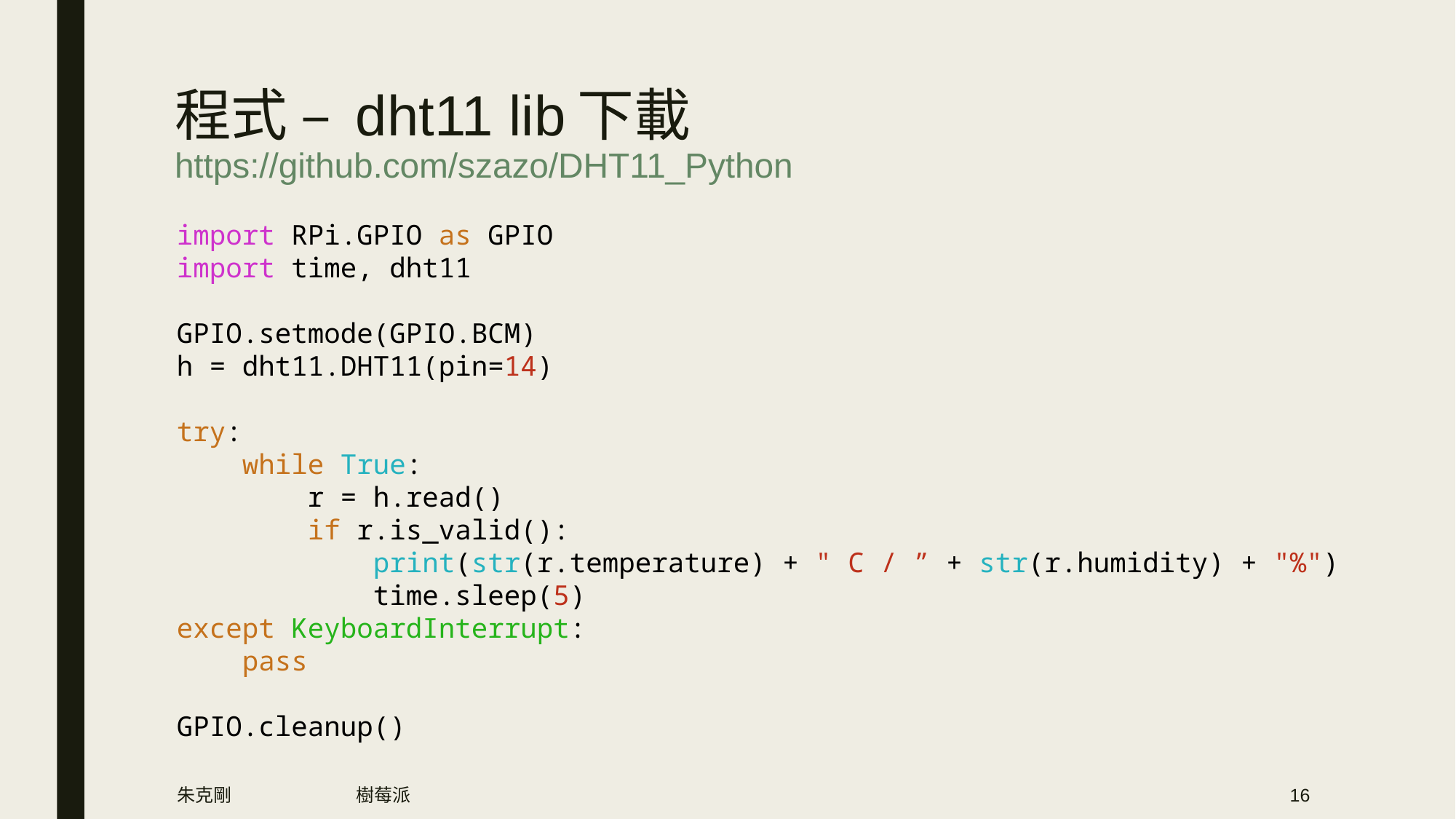

# 程式 – dht11 lib下載 https://github.com/szazo/DHT11_Python
import RPi.GPIO as GPIO
import time, dht11

GPIO.setmode(GPIO.BCM)
h = dht11.DHT11(pin=14)

try:
    while True:
        r = h.read()
        if r.is_valid():
            print(str(r.temperature) + " C / ” + str(r.humidity) + "%")
            time.sleep(5)
except KeyboardInterrupt:
    pass

GPIO.cleanup()
朱克剛
樹莓派
16